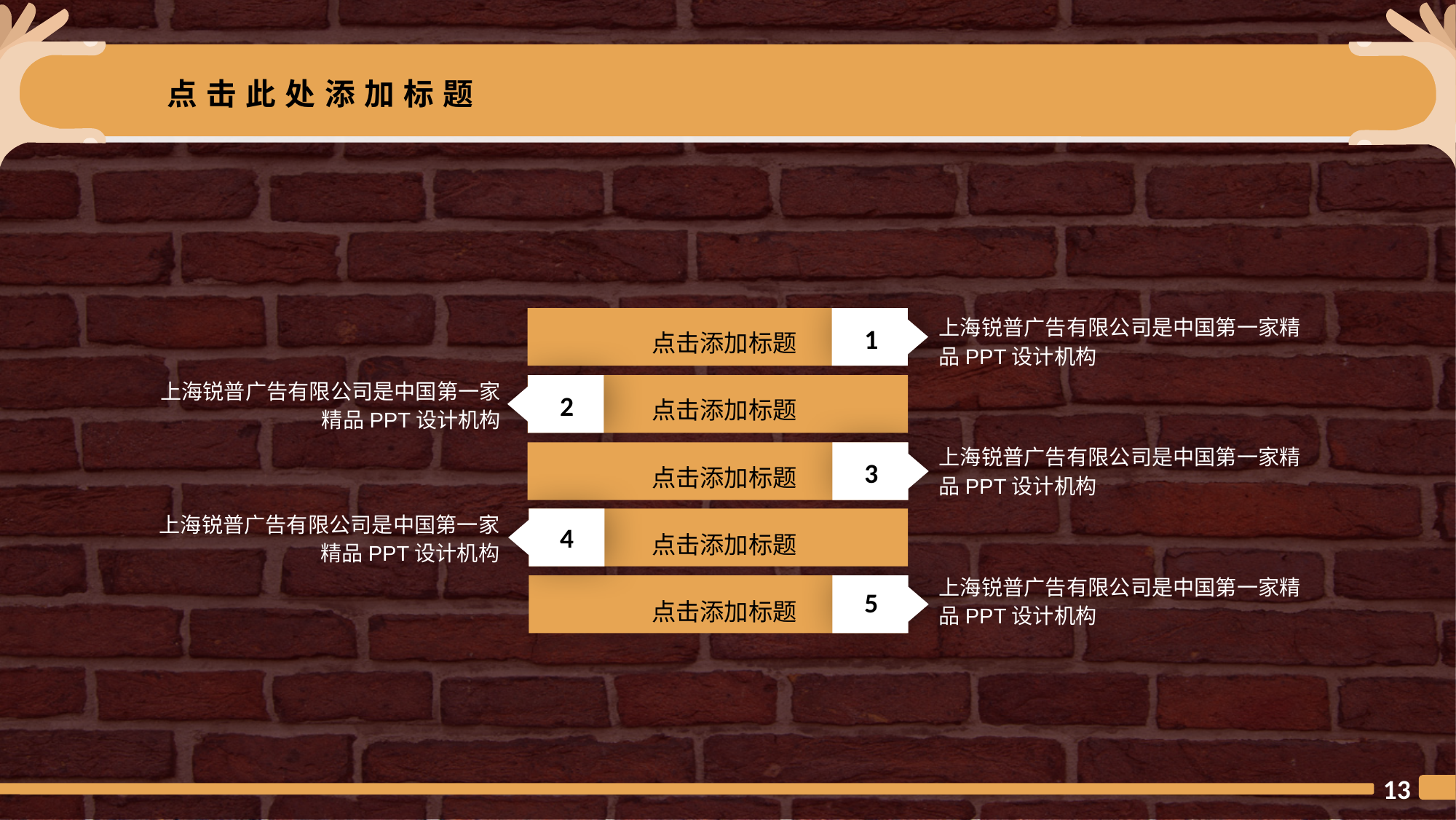

点击此处添加标题
上海锐普广告有限公司是中国第一家精品PPT设计机构

点击添加标题
1
上海锐普广告有限公司是中国第一家精品PPT设计机构

点击添加标题
2
上海锐普广告有限公司是中国第一家精品PPT设计机构

点击添加标题
3
上海锐普广告有限公司是中国第一家精品PPT设计机构

4
点击添加标题
上海锐普广告有限公司是中国第一家精品PPT设计机构

点击添加标题
5

13